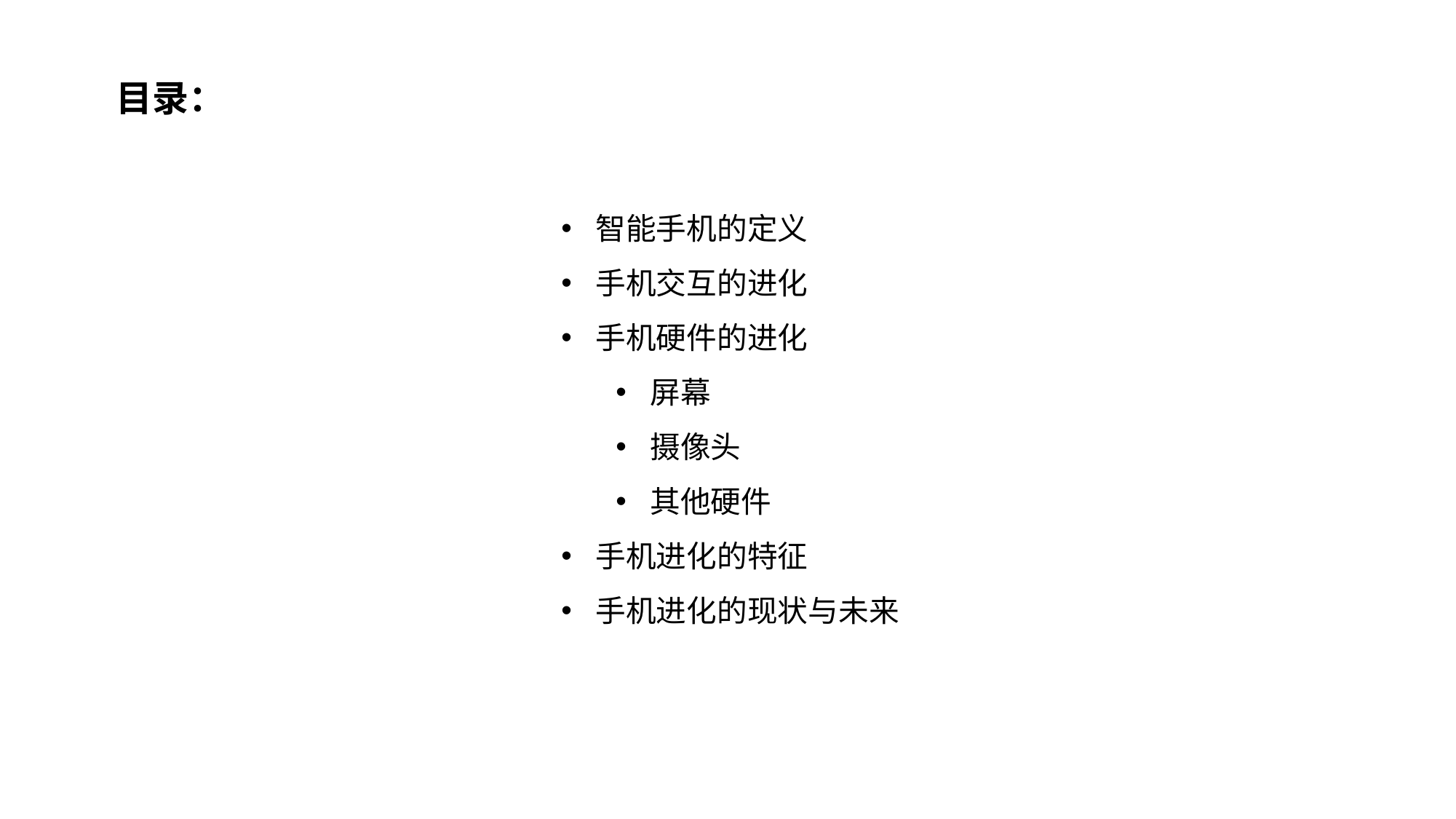

目录：
智能手机的定义
手机交互的进化
手机硬件的进化
屏幕
摄像头
其他硬件
手机进化的特征
手机进化的现状与未来